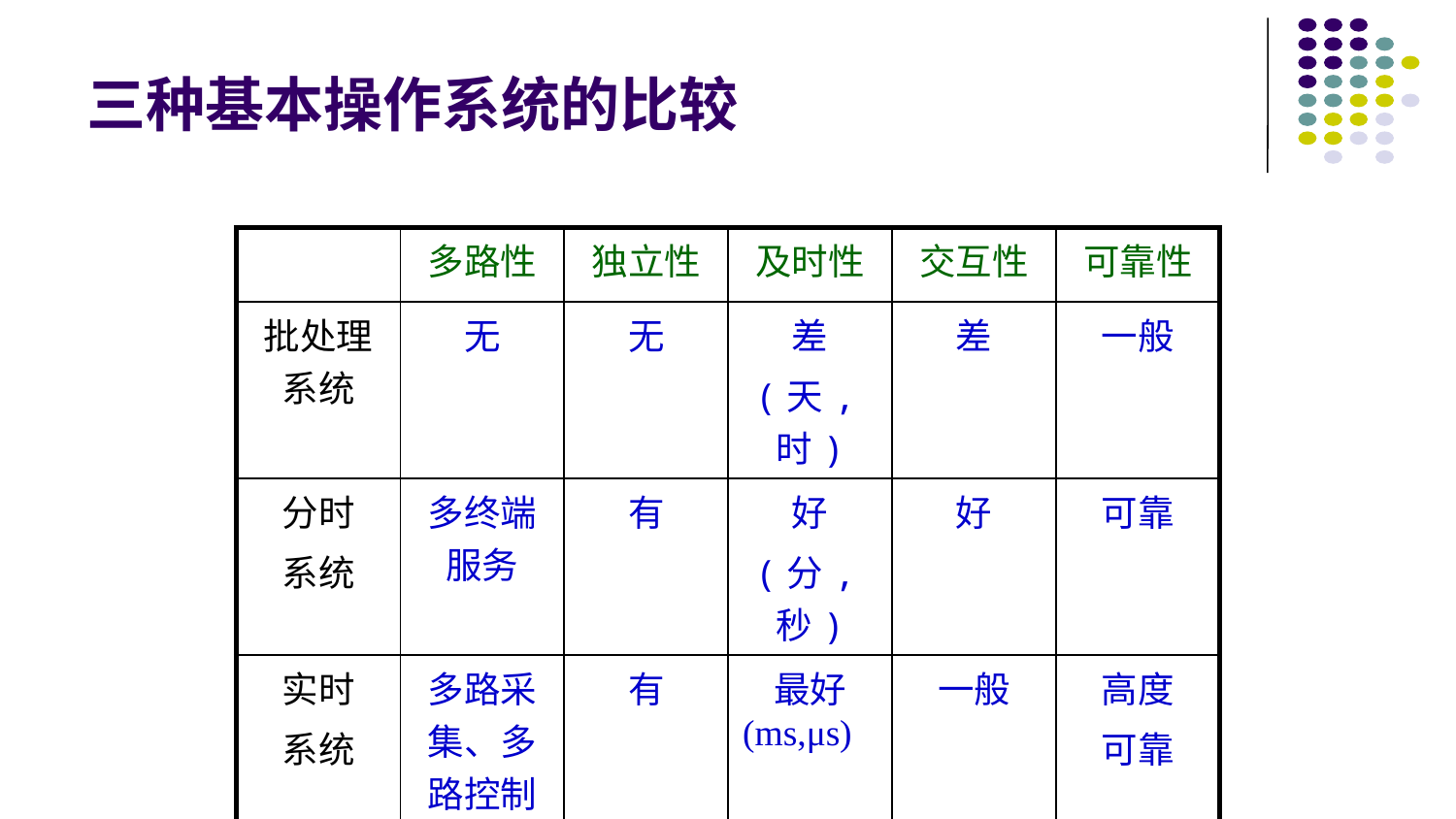

# 三种基本操作系统的比较
|  | 多路性 | 独立性 | 及时性 | 交互性 | 可靠性 |
| --- | --- | --- | --- | --- | --- |
| 批处理系统 | 无 | 无 | 差 (天,时) | 差 | 一般 |
| 分时 系统 | 多终端服务 | 有 | 好 (分,秒) | 好 | 可靠 |
| 实时 系统 | 多路采集、多路控制 | 有 | 最好 (ms,μs) | 一般 | 高度 可靠 |
37